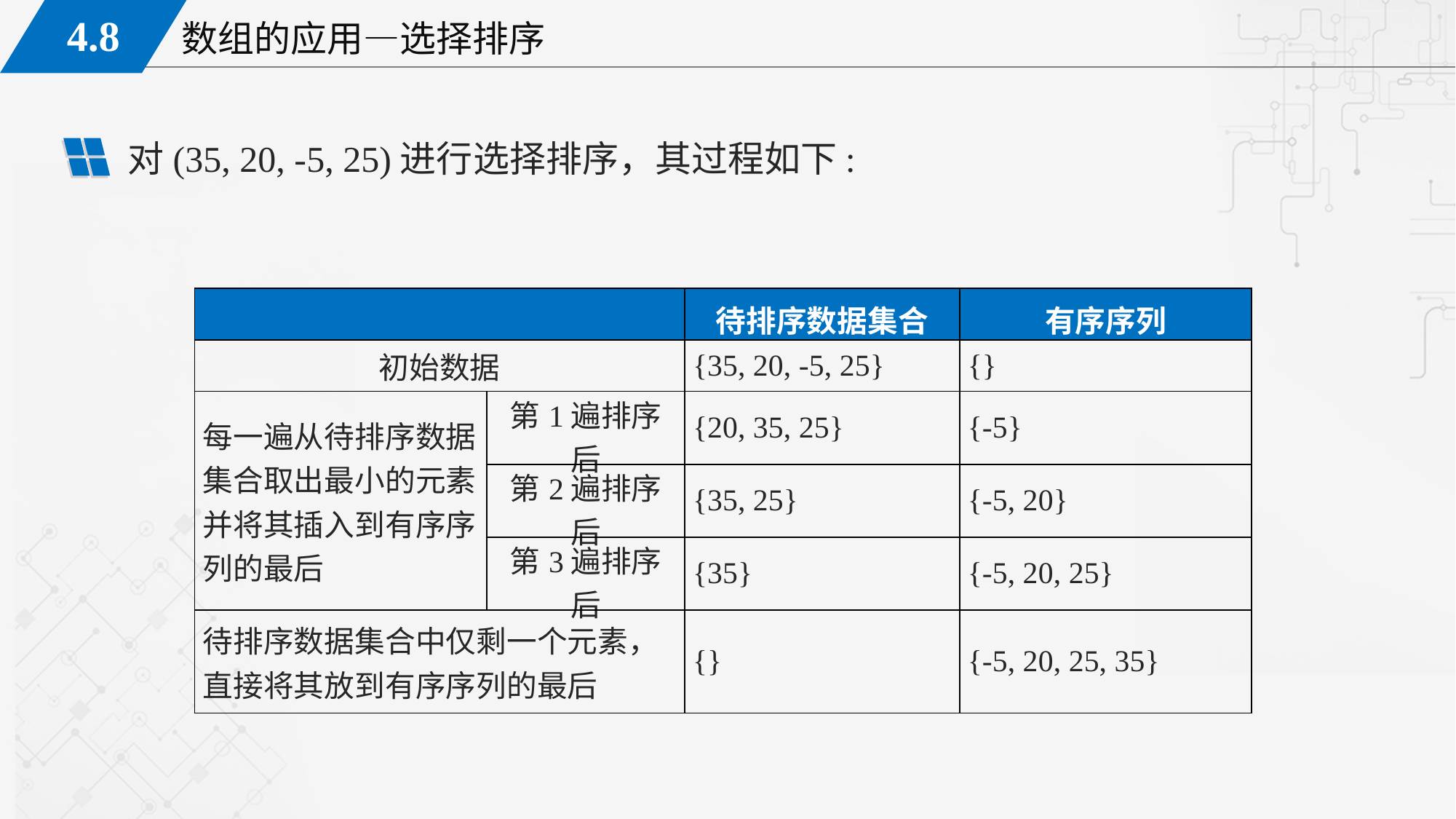

对(35, 20, -5, 25)进行选择排序，其过程如下:

|  |  | 待排序数据集合 | 有序序列 |
| --- | --- | --- | --- |
| 初始数据 |  | {35, 20, -5, 25} | {} |
| 每一遍从待排序数据集合取出最小的元素并将其插入到有序序列的最后 | 第1遍排序后 | {20, 35, 25} | {-5} |
|  | 第2遍排序后 | {35, 25} | {-5, 20} |
|  | 第3遍排序后 | {35} | {-5, 20, 25} |
| 待排序数据集合中仅剩一个元素，直接将其放到有序序列的最后 |  | {} | {-5, 20, 25, 35} |